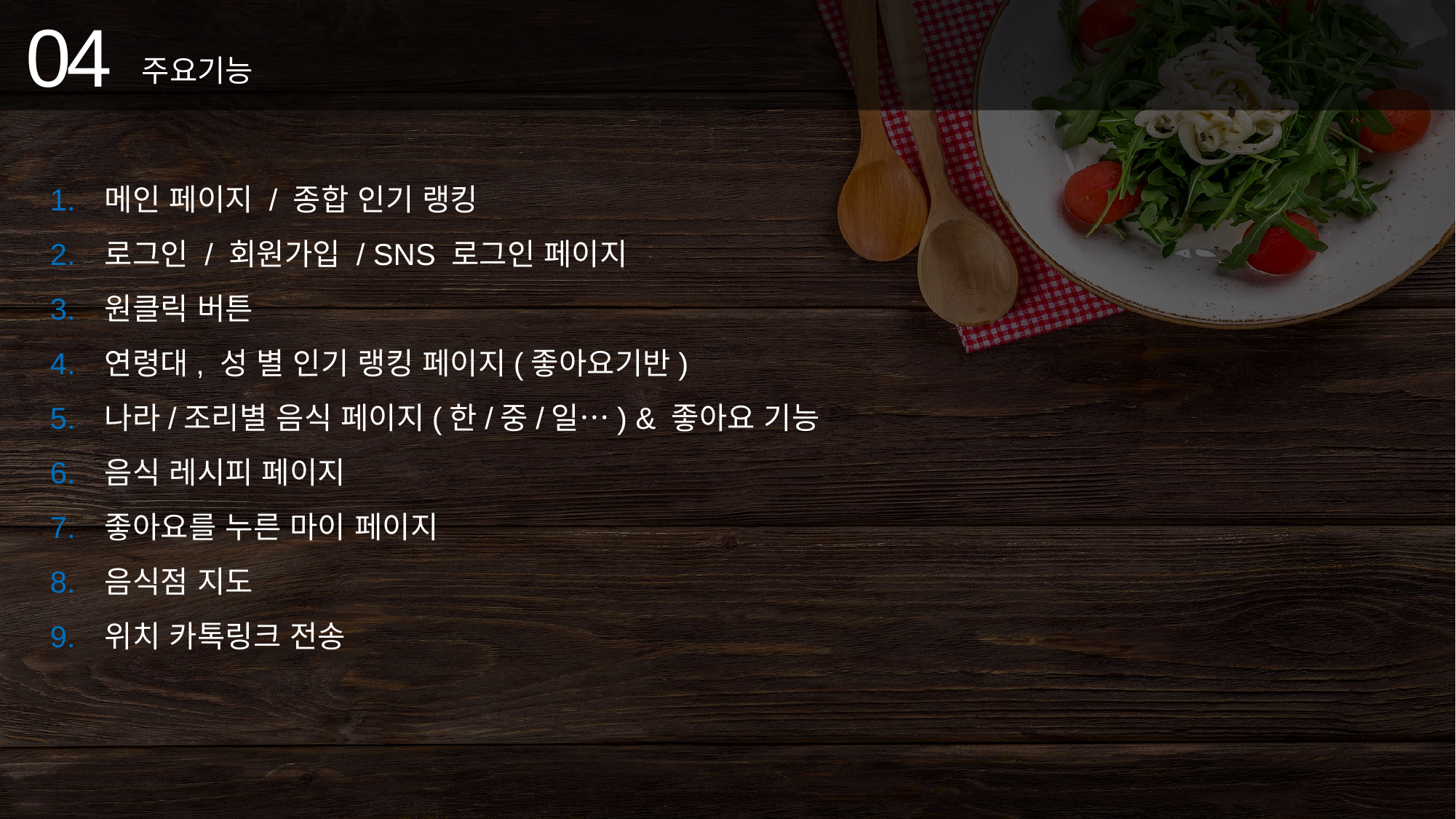

04
주요기능
메인 페이지 / 종합 인기 랭킹
로그인 / 회원가입 / SNS 로그인 페이지
원클릭 버튼
연령대, 성 별 인기 랭킹 페이지(좋아요기반)
나라/조리별 음식 페이지(한/중/일…) & 좋아요 기능
음식 레시피 페이지
좋아요를 누른 마이 페이지
음식점 지도
위치 카톡링크 전송